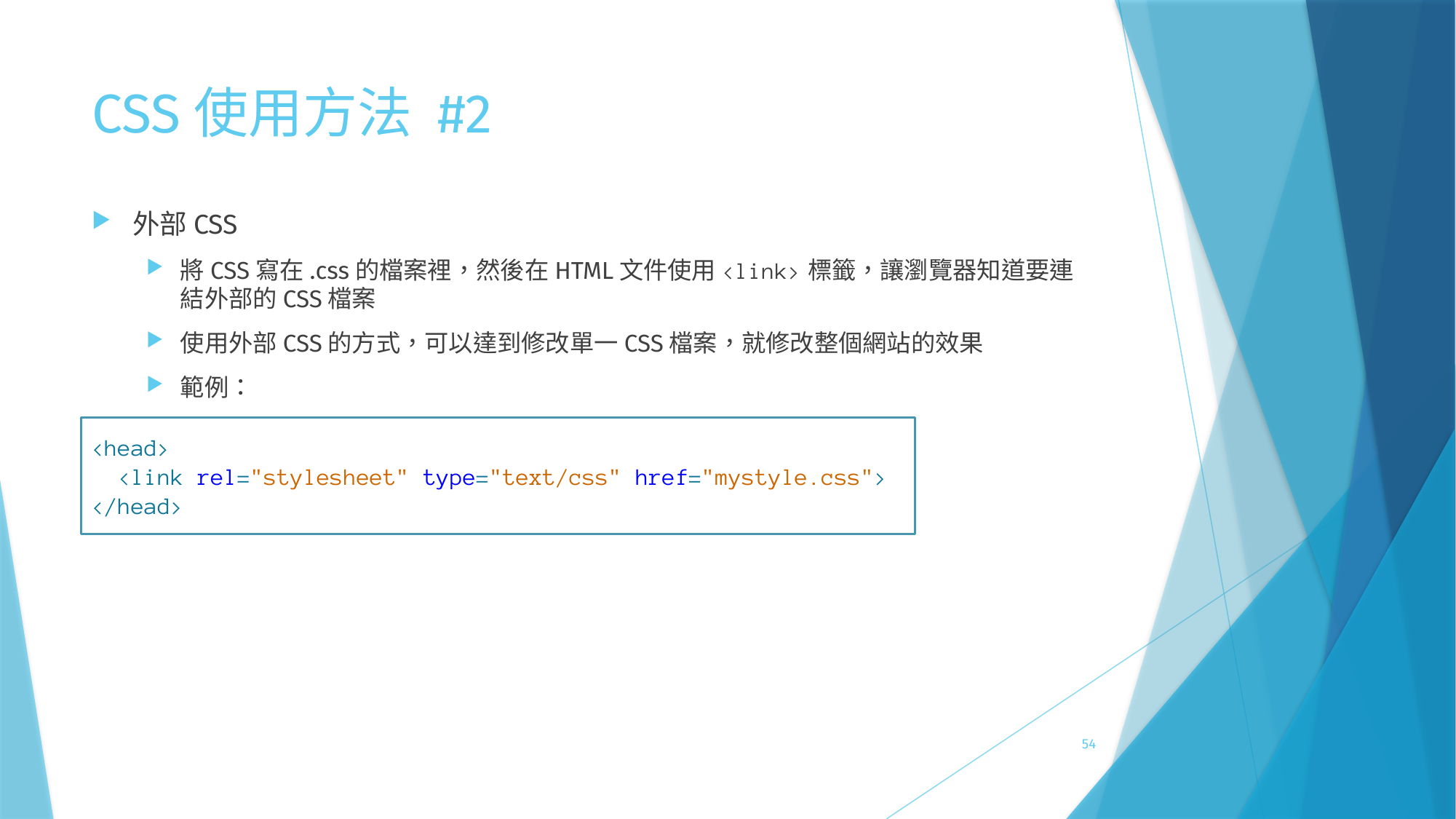

# CSS使用方法 #2
外部CSS
將CSS寫在.css的檔案裡，然後在HTML文件使用<link>標籤，讓瀏覽器知道要連結外部的CSS檔案
使用外部CSS的方式，可以達到修改單一CSS檔案，就修改整個網站的效果
範例：

<head>
  <link rel="stylesheet" type="text/css" href="mystyle.css">
</head>
54